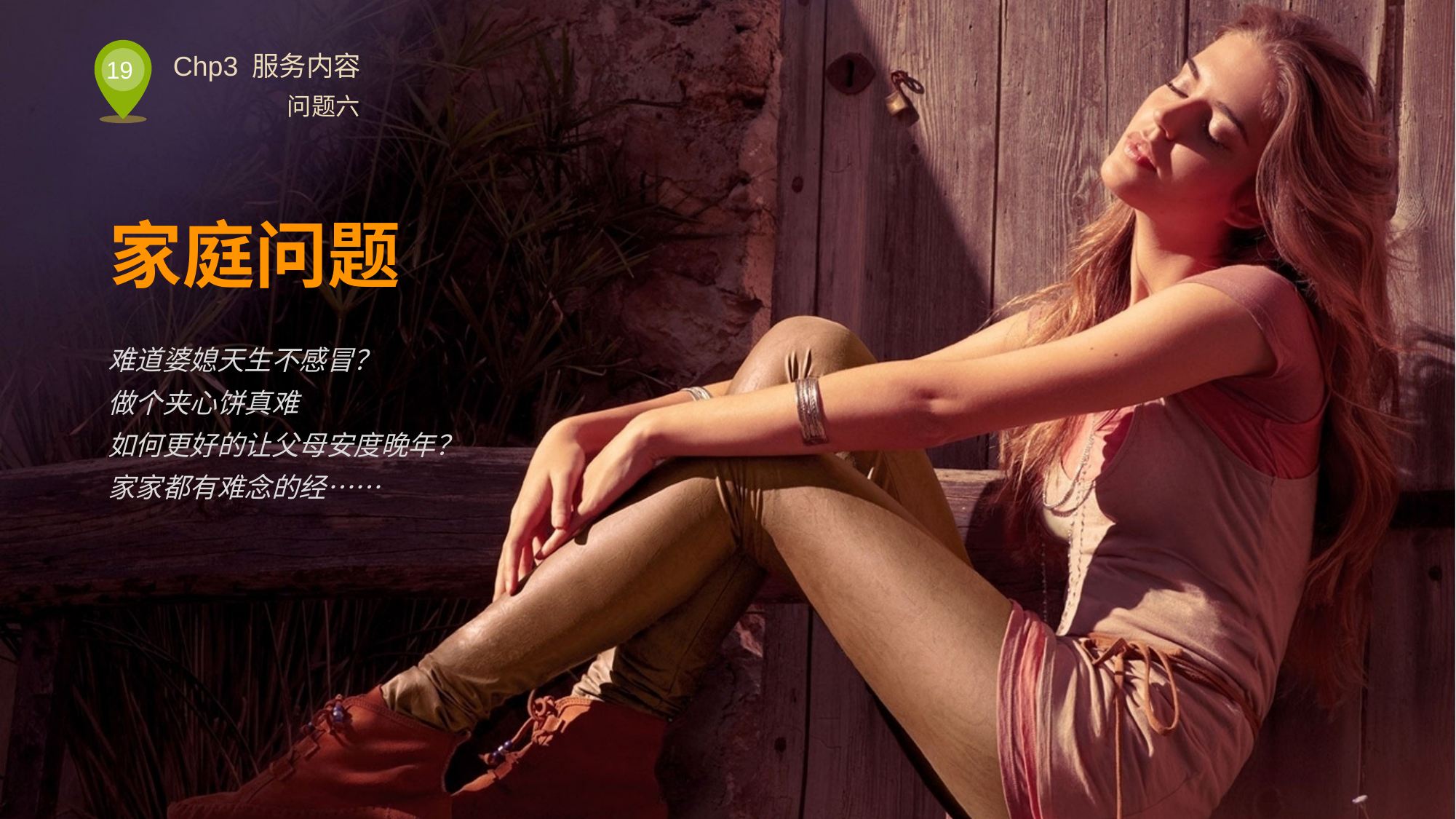

问题六
家庭问题
难道婆媳天生不感冒？
做个夹心饼真难
如何更好的让父母安度晚年？
家家都有难念的经……